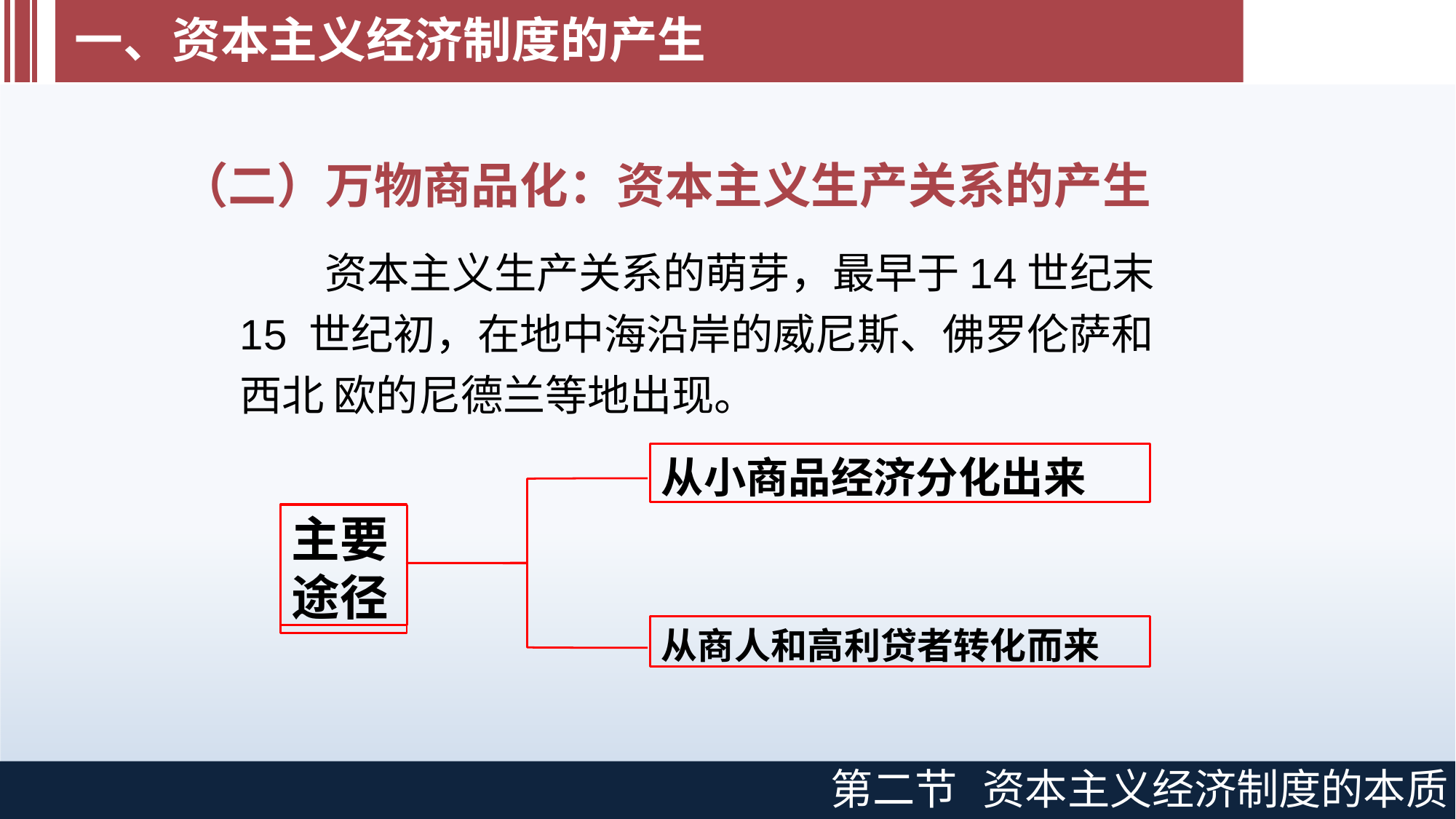

# 一、资本主义经济制度的产生

（二）万物商品化：资本主义生产关系的产生
资本主义生产关系的萌芽，最早于14世纪末15 世纪初，在地中海沿岸的威尼斯、佛罗伦萨和西北 欧的尼德兰等地出现。
从小商品经济分化出来

主要 途径
从商人和高利贷者转化而来
第二节
资本主义经济制度的本质